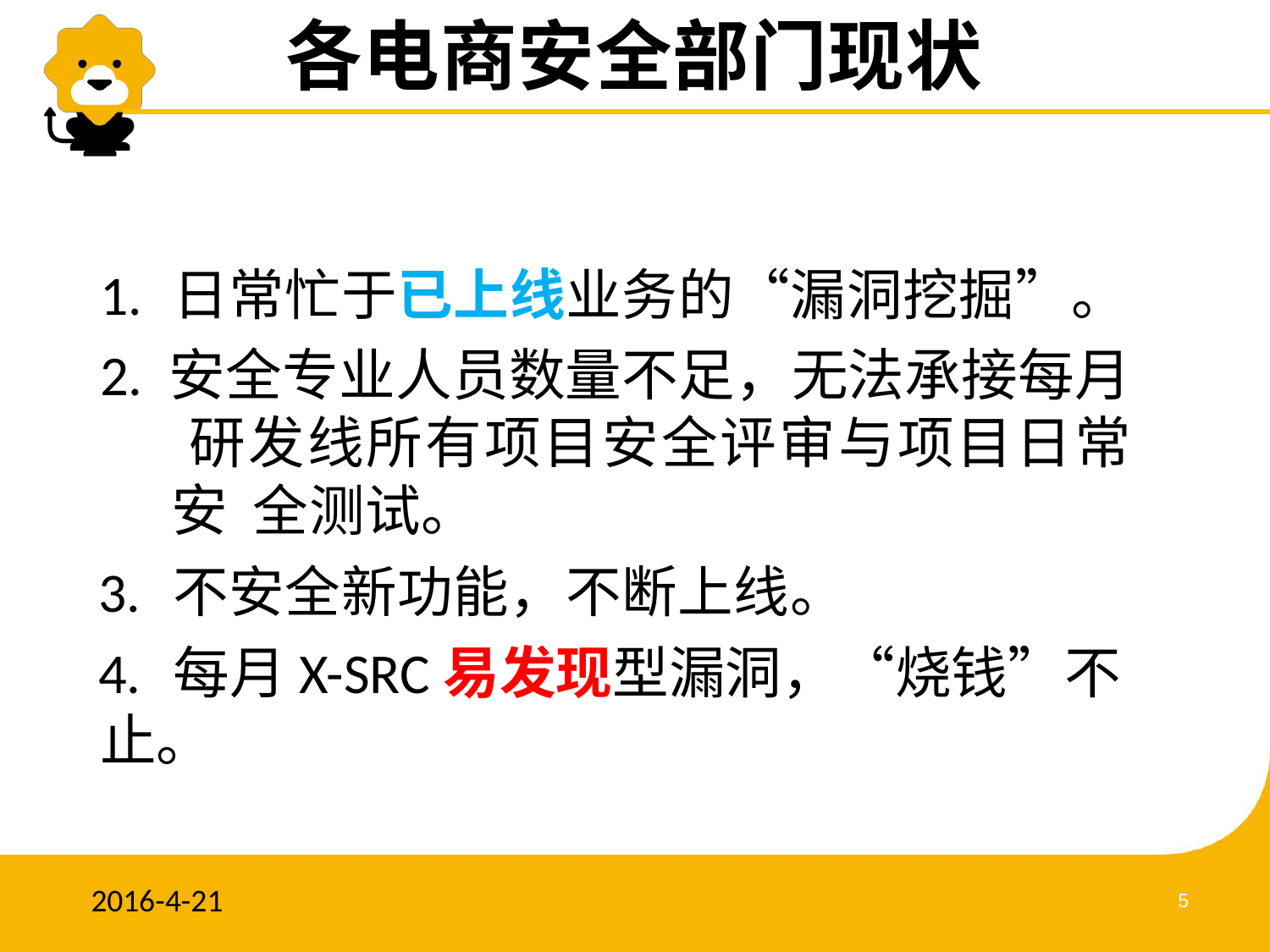

# 各电商安全部门现状

1.	日常忙于已上线业务的“漏洞挖掘”。
2. 安全专业人员数量不足，无法承接每月  研发线所有项目安全评审与项目日常安  全测试。
3.	不安全新功能，不断上线。
4.	每月X-SRC易发现型漏洞，“烧钱”不止。
2016-4-21
5